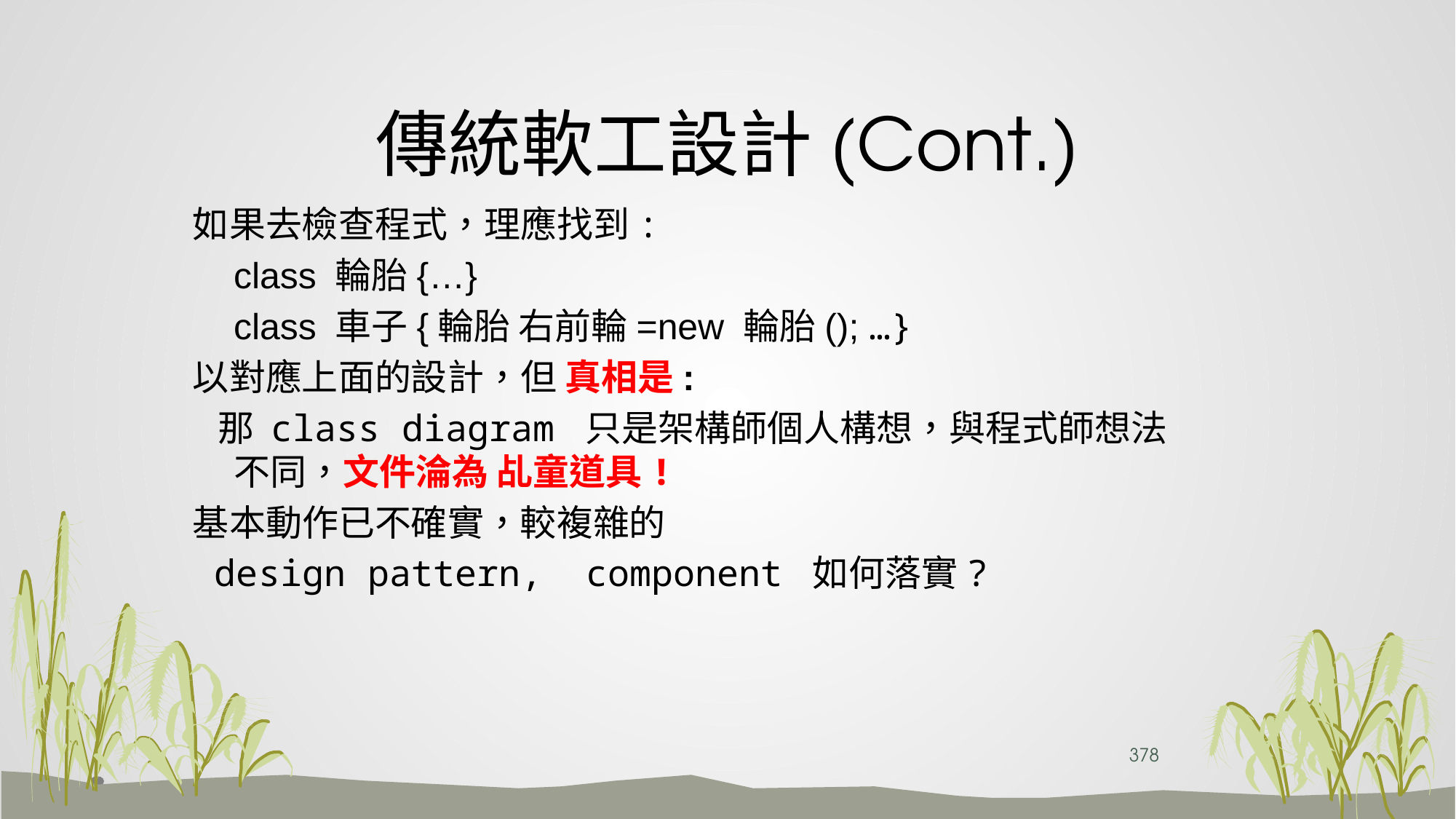

# 傳統軟工設計(Cont.)
如果去檢查程式，理應找到:
    class 輪胎{…}
    class 車子{輪胎 右前輪=new 輪胎(); …}
以對應上面的設計，但 真相是:
  那 class diagram 只是架構師個人構想，與程式師想法不同，文件淪為 乩童道具!
基本動作已不確實，較複雜的
 design pattern,  component 如何落實?
378